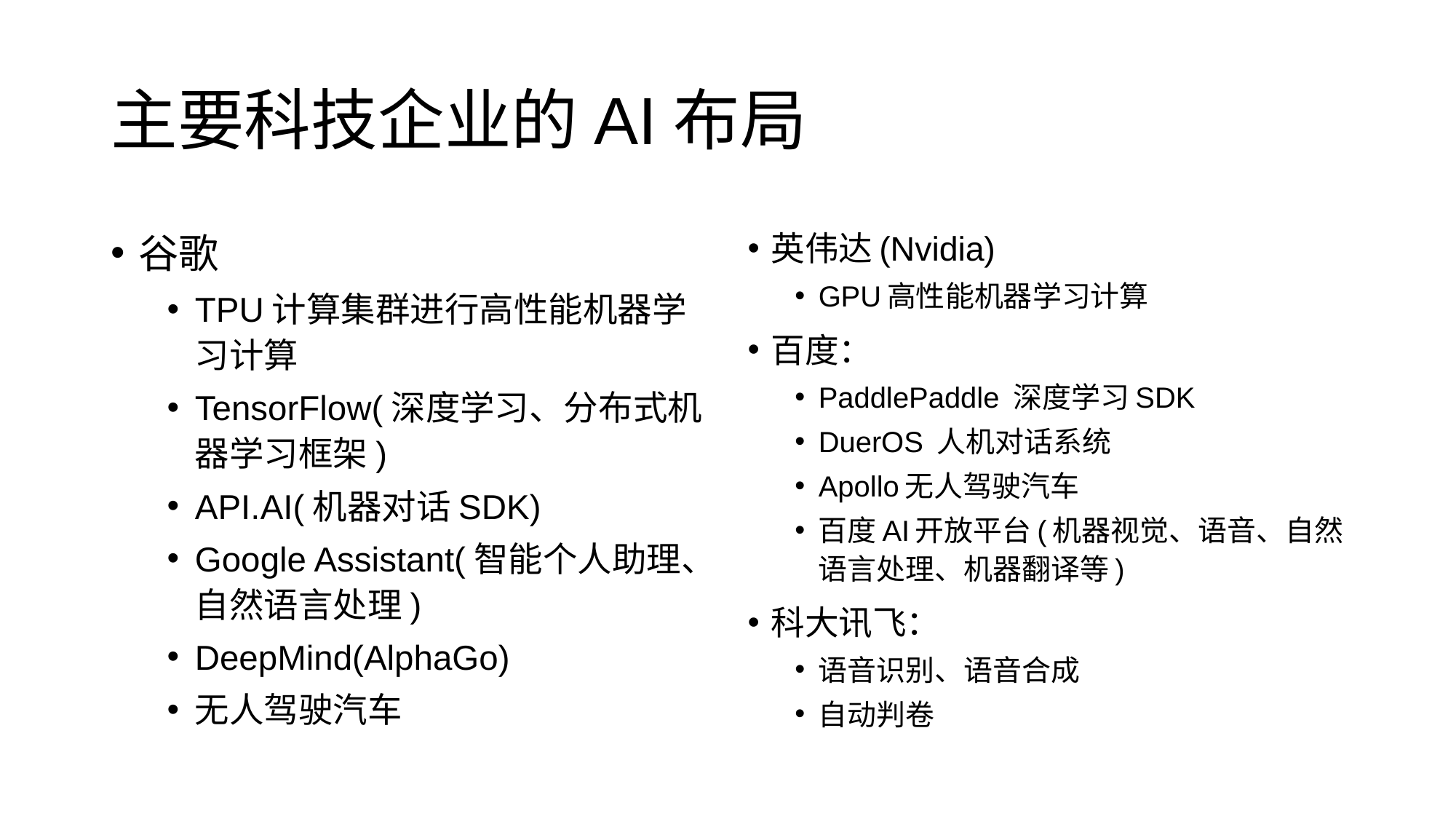

# 主要科技企业的AI布局
谷歌
TPU计算集群进行高性能机器学习计算
TensorFlow(深度学习、分布式机器学习框架)
API.AI(机器对话SDK)
Google Assistant(智能个人助理、自然语言处理)
DeepMind(AlphaGo)
无人驾驶汽车
英伟达(Nvidia)
GPU高性能机器学习计算
百度：
PaddlePaddle 深度学习SDK
DuerOS 人机对话系统
Apollo无人驾驶汽车
百度AI开放平台(机器视觉、语音、自然语言处理、机器翻译等)
科大讯飞：
语音识别、语音合成
自动判卷